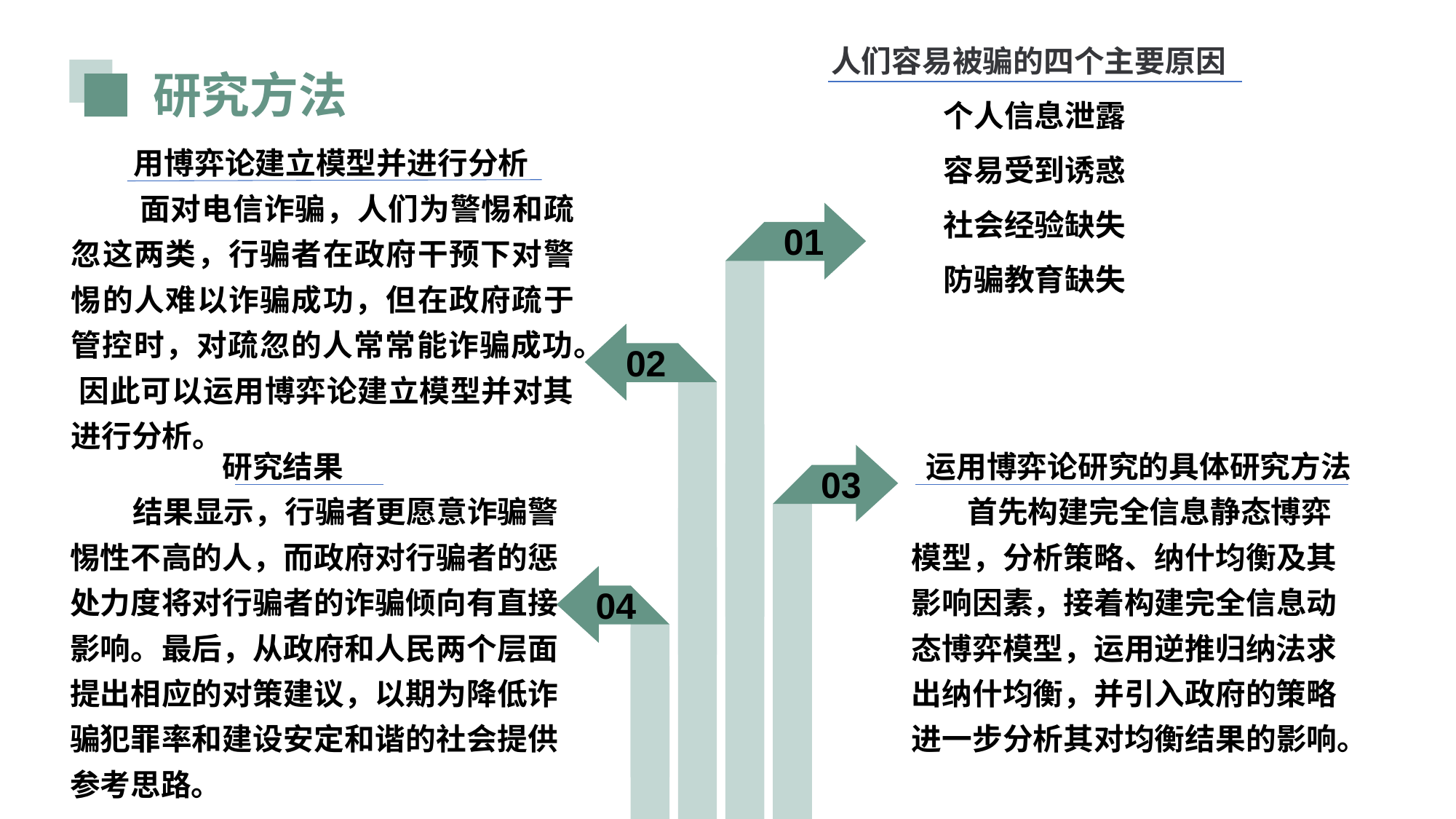

人们容易被骗的四个主要原因
个人信息泄露
容易受到诱惑
社会经验缺失
防骗教育缺失

研究方法

        用博弈论建立模型并进行分析
        面对电信诈骗，人们为警惕和疏忽这两类，行骗者在政府干预下对警惕的人难以诈骗成功，但在政府疏于管控时，对疏忽的人常常能诈骗成功。 因此可以运用博弈论建立模型并对其进行分析。

01

02

                     研究结果
        结果显示，行骗者更愿意诈骗警惕性不高的人，而政府对行骗者的惩处力度将对行骗者的诈骗倾向有直接影响。最后，从政府和人民两个层面提出相应的对策建议，以期为降低诈骗犯罪率和建设安定和谐的社会提供参考思路。
 运用博弈论研究的具体研究方法
       首先构建完全信息静态博弈模型，分析策略、纳什均衡及其影响因素，接着构建完全信息动态博弈模型，运用逆推归纳法求出纳什均衡，并引入政府的策略进一步分析其对均衡结果的影响。

03

04